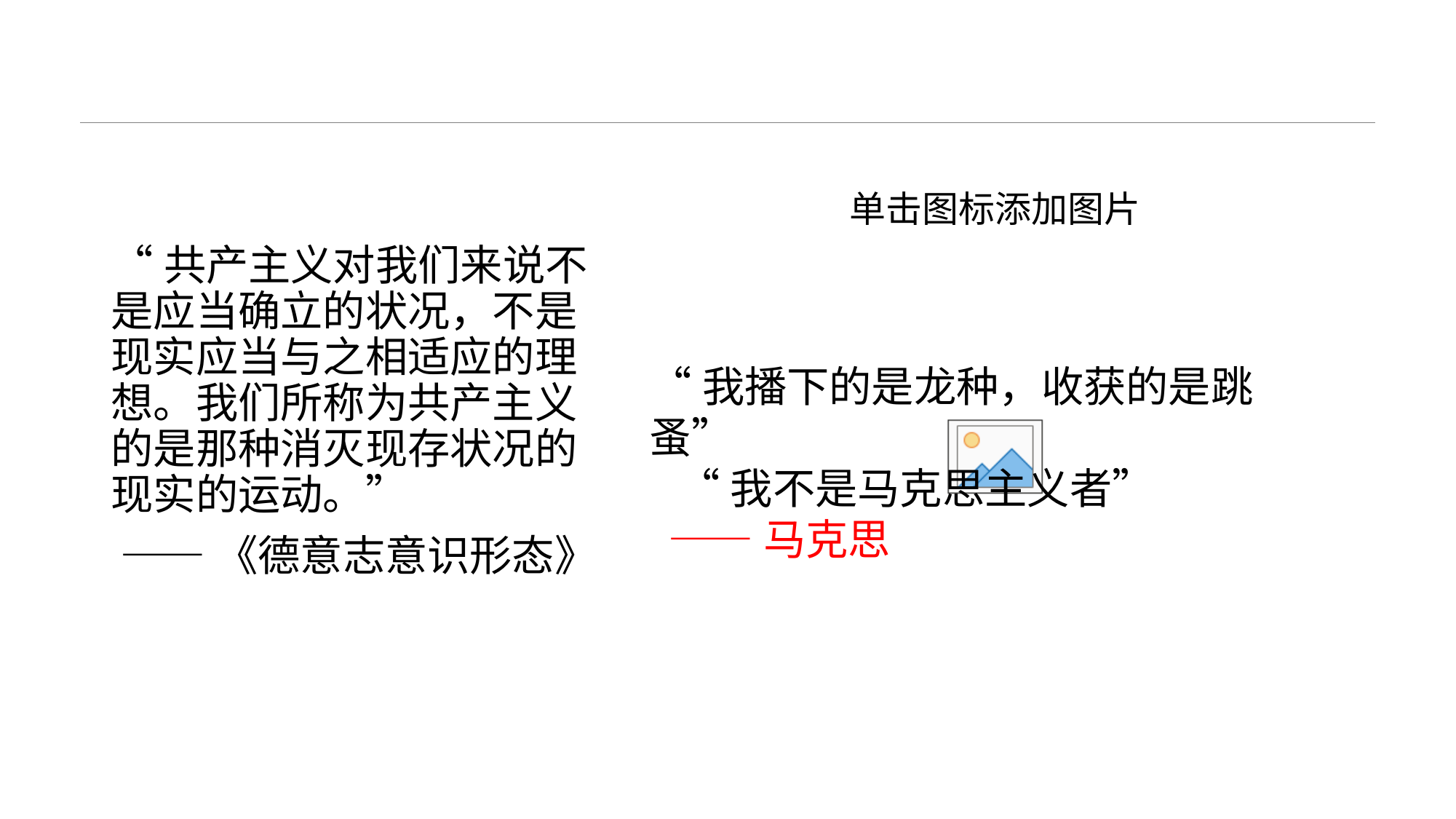

“共产主义对我们来说不是应当确立的状况，不是现实应当与之相适应的理想。我们所称为共产主义的是那种消灭现存状况的现实的运动。”
 ——《德意志意识形态》

“我播下的是龙种，收获的是跳蚤”
   “我不是马克思主义者”
  ——马克思